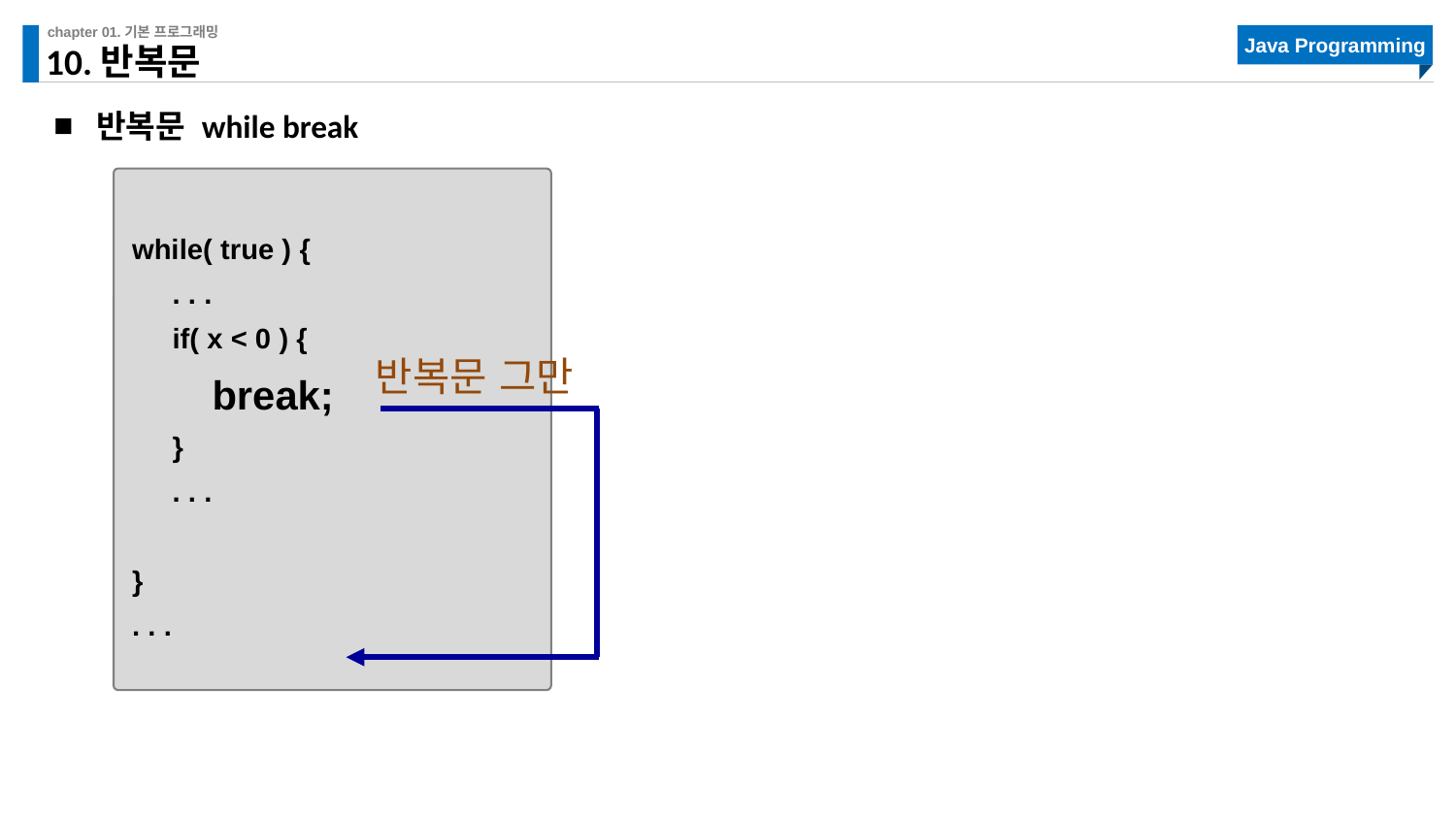

# 10.반복문
반복문 while break

while( true ) {
     . . .
     if( x < 0 ) {
          break;
     }
     . . .

}
. . .
반복문 그만